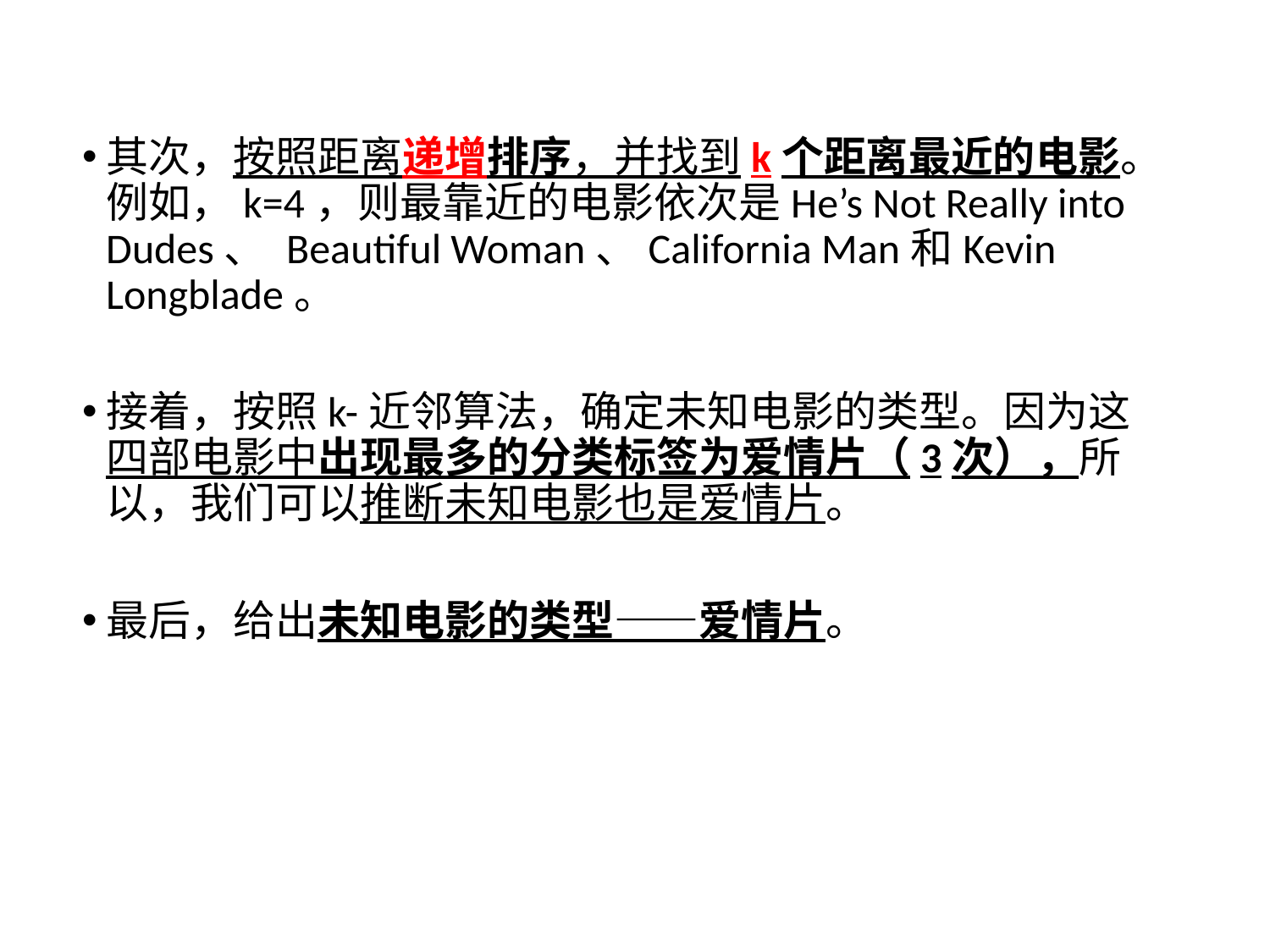

4.5典型算法

其次，按照距离递增排序，并找到k个距离最近的电影。例如，k=4，则最靠近的电影依次是He’s Not Really into Dudes、 Beautiful Woman、California Man和Kevin Longblade。

接着，按照k-近邻算法，确定未知电影的类型。因为这四部电影中出现最多的分类标签为爱情片（3次），所以，我们可以推断未知电影也是爱情片。

最后，给出未知电影的类型——爱情片。